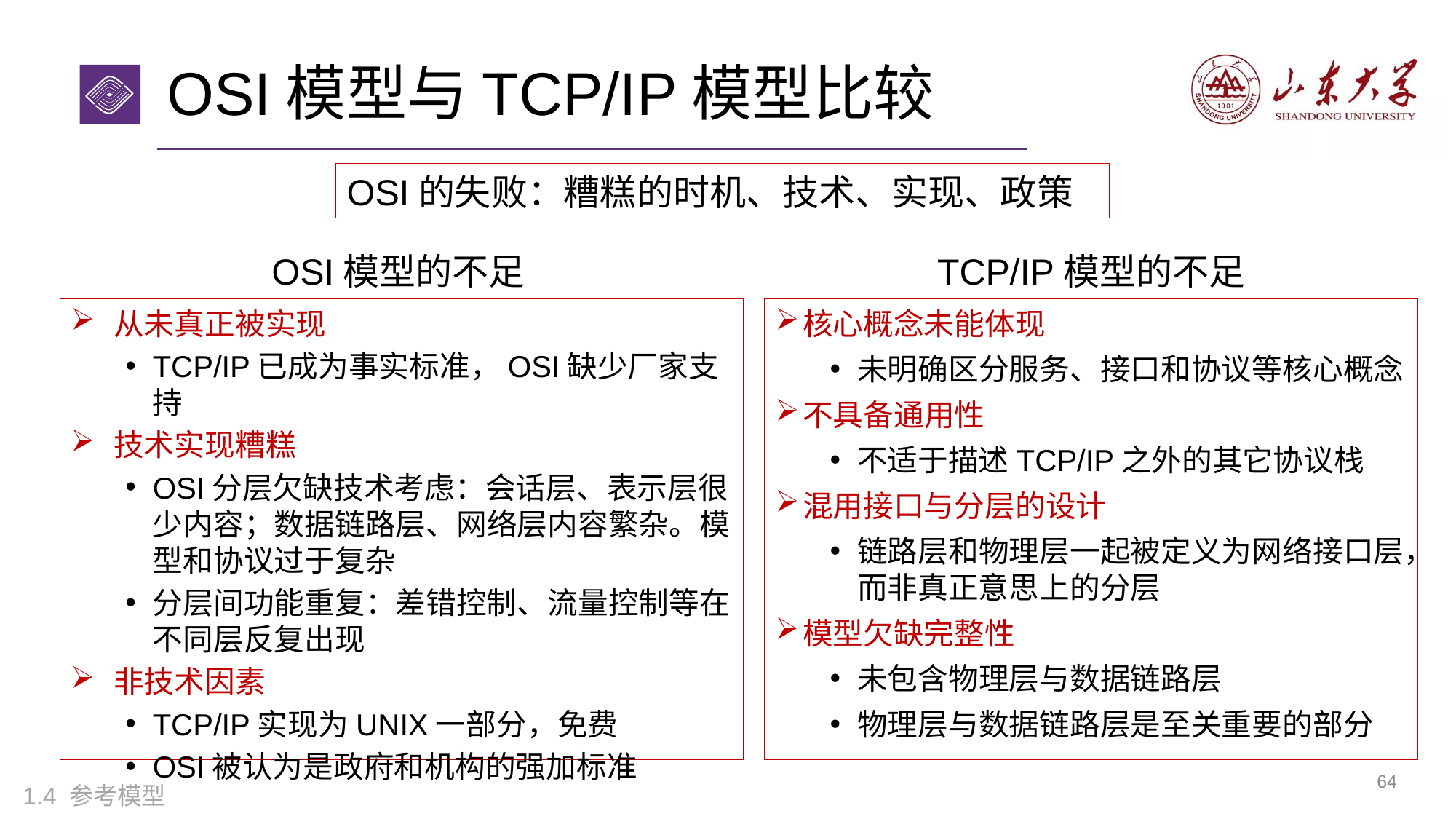

# OSI模型与TCP/IP模型比较
OSI的失败：糟糕的时机、技术、实现、政策
OSI模型的不足
TCP/IP模型的不足
从未真正被实现
TCP/IP已成为事实标准，OSI缺少厂家支持
技术实现糟糕
OSI分层欠缺技术考虑：会话层、表示层很少内容；数据链路层、网络层内容繁杂。模型和协议过于复杂
分层间功能重复：差错控制、流量控制等在不同层反复出现
非技术因素
TCP/IP实现为UNIX一部分，免费
OSI被认为是政府和机构的强加标准
核心概念未能体现
未明确区分服务、接口和协议等核心概念
不具备通用性
不适于描述TCP/IP之外的其它协议栈
混用接口与分层的设计
链路层和物理层一起被定义为网络接口层，而非真正意思上的分层
模型欠缺完整性
未包含物理层与数据链路层
物理层与数据链路层是至关重要的部分
64
1.4 参考模型